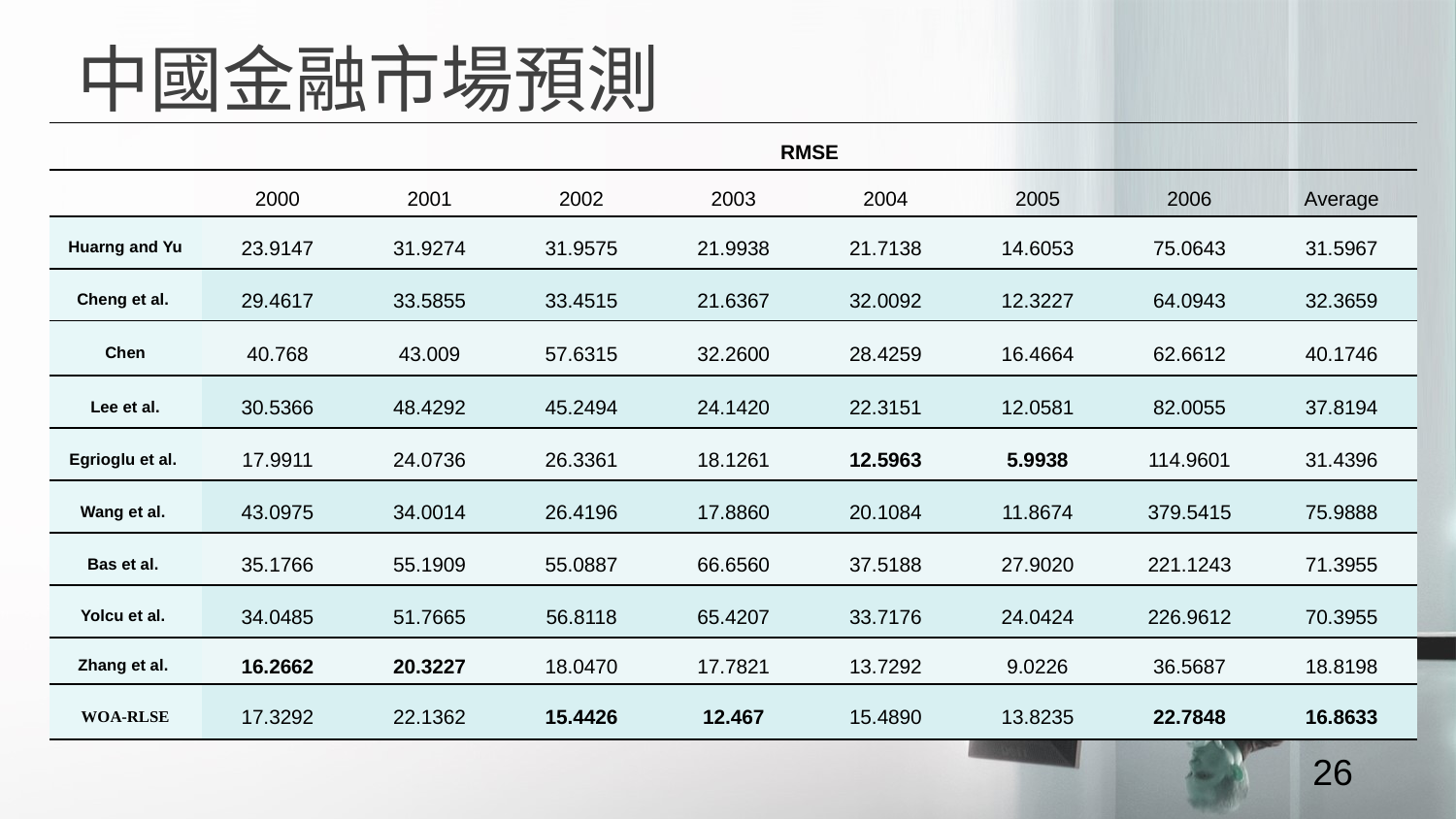

中國金融市場預測
|  | RMSE |  |  |  |  |  |  |  |
| --- | --- | --- | --- | --- | --- | --- | --- | --- |
|  | 2000 | 2001 | 2002 | 2003 | 2004 | 2005 | 2006 | Average |
| Huarng and Yu | 23.9147 | 31.9274 | 31.9575 | 21.9938 | 21.7138 | 14.6053 | 75.0643 | 31.5967 |
| Cheng et al. | 29.4617 | 33.5855 | 33.4515 | 21.6367 | 32.0092 | 12.3227 | 64.0943 | 32.3659 |
| Chen | 40.768 | 43.009 | 57.6315 | 32.2600 | 28.4259 | 16.4664 | 62.6612 | 40.1746 |
| Lee et al. | 30.5366 | 48.4292 | 45.2494 | 24.1420 | 22.3151 | 12.0581 | 82.0055 | 37.8194 |
| Egrioglu et al. | 17.9911 | 24.0736 | 26.3361 | 18.1261 | 12.5963 | 5.9938 | 114.9601 | 31.4396 |
| Wang et al. | 43.0975 | 34.0014 | 26.4196 | 17.8860 | 20.1084 | 11.8674 | 379.5415 | 75.9888 |
| Bas et al. | 35.1766 | 55.1909 | 55.0887 | 66.6560 | 37.5188 | 27.9020 | 221.1243 | 71.3955 |
| Yolcu et al. | 34.0485 | 51.7665 | 56.8118 | 65.4207 | 33.7176 | 24.0424 | 226.9612 | 70.3955 |
| Zhang et al. | 16.2662 | 20.3227 | 18.0470 | 17.7821 | 13.7292 | 9.0226 | 36.5687 | 18.8198 |
| WOA-RLSE | 17.3292 | 22.1362 | 15.4426 | 12.467 | 15.4890 | 13.8235 | 22.7848 | 16.8633 |